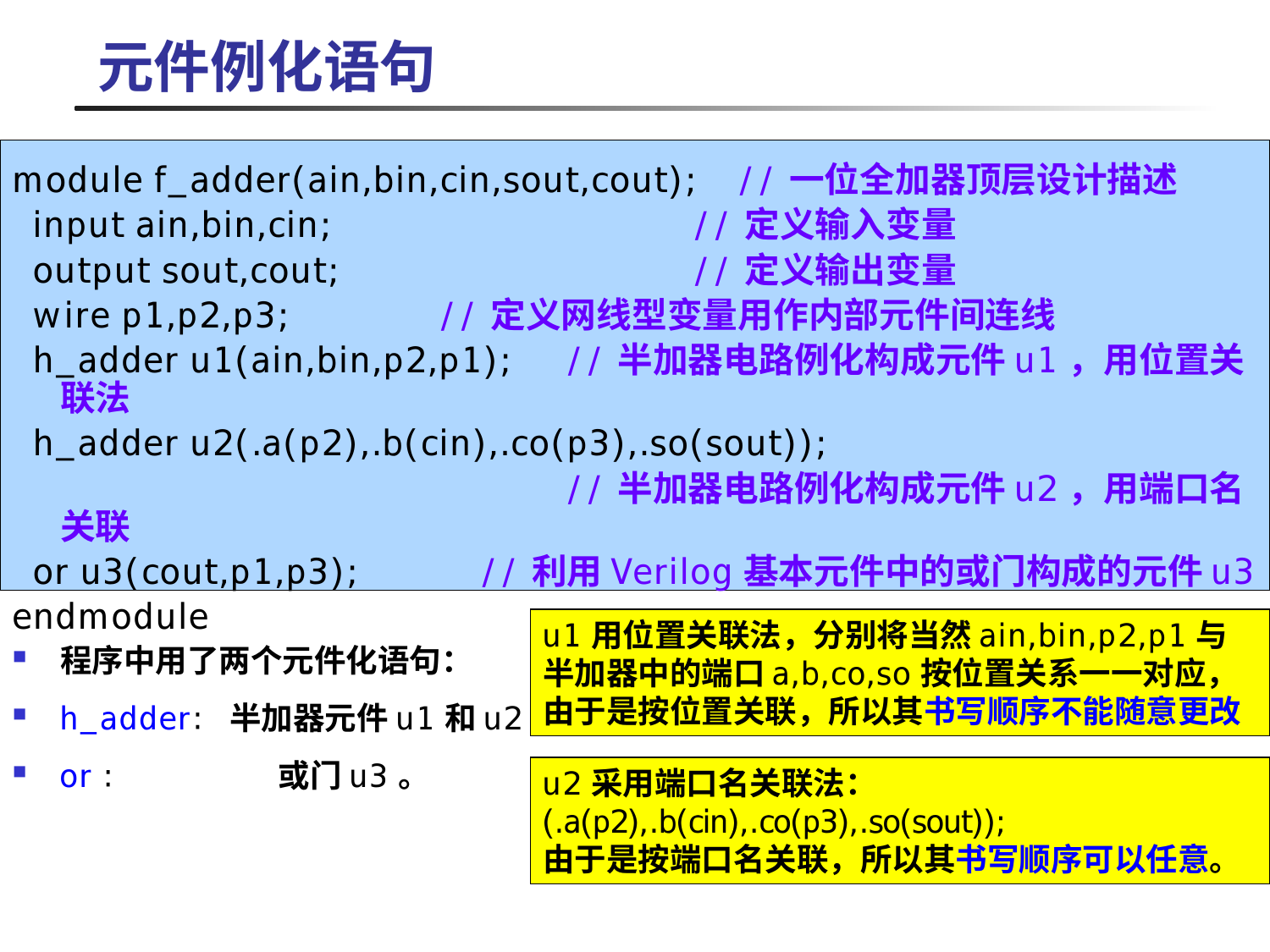

# 元件例化语句

module f_adder(ain,bin,cin,sout,cout);    //一位全加器顶层设计描述
  input ain,bin,cin;			//定义输入变量
  output sout,cout;			//定义输出变量
  wire p1,p2,p3;		//定义网线型变量用作内部元件间连线
  h_adder u1(ain,bin,p2,p1);	//半加器电路例化构成元件u1，用位置关联法
  h_adder u2(.a(p2),.b(cin),.co(p3),.so(sout));
					//半加器电路例化构成元件u2，用端口名关联
  or u3(cout,p1,p3); 	    //利用Verilog基本元件中的或门构成的元件u3
endmodule
u1用位置关联法，分别将当然ain,bin,p2,p1与半加器中的端口a,b,co,so按位置关系一一对应，由于是按位置关联，所以其书写顺序不能随意更改
程序中用了两个元件化语句：
h_adder:  半加器元件u1和u2
or : 	         或门u3。
u2采用端口名关联法： (.a(p2),.b(cin),.co(p3),.so(sout));
由于是按端口名关联，所以其书写顺序可以任意。